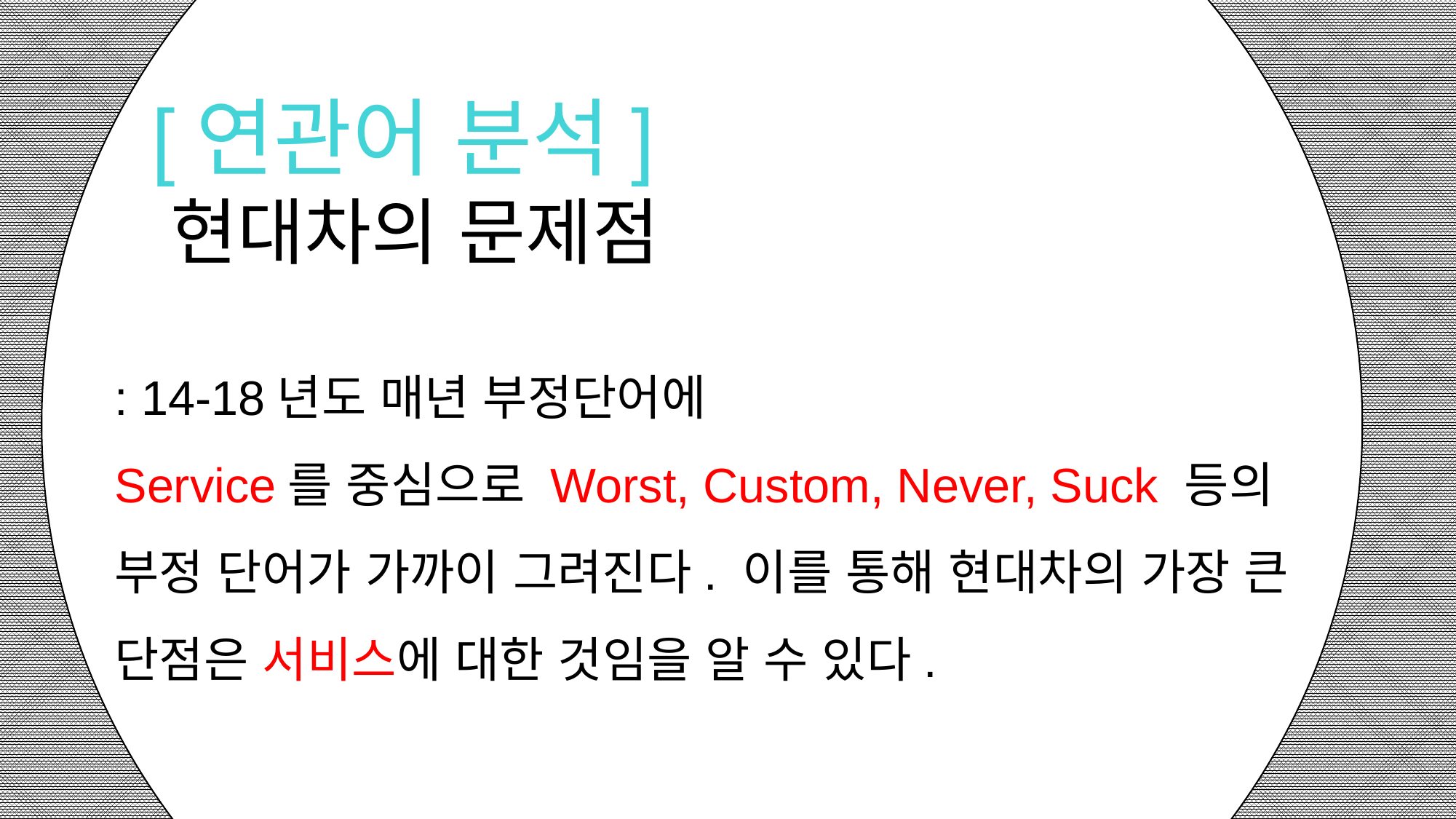

[연관어 분석]
현대차의 문제점
: 14-18년도 매년 부정단어에
Service를 중심으로 Worst, Custom, Never, Suck 등의 부정 단어가 가까이 그려진다. 이를 통해 현대차의 가장 큰 단점은 서비스에 대한 것임을 알 수 있다.